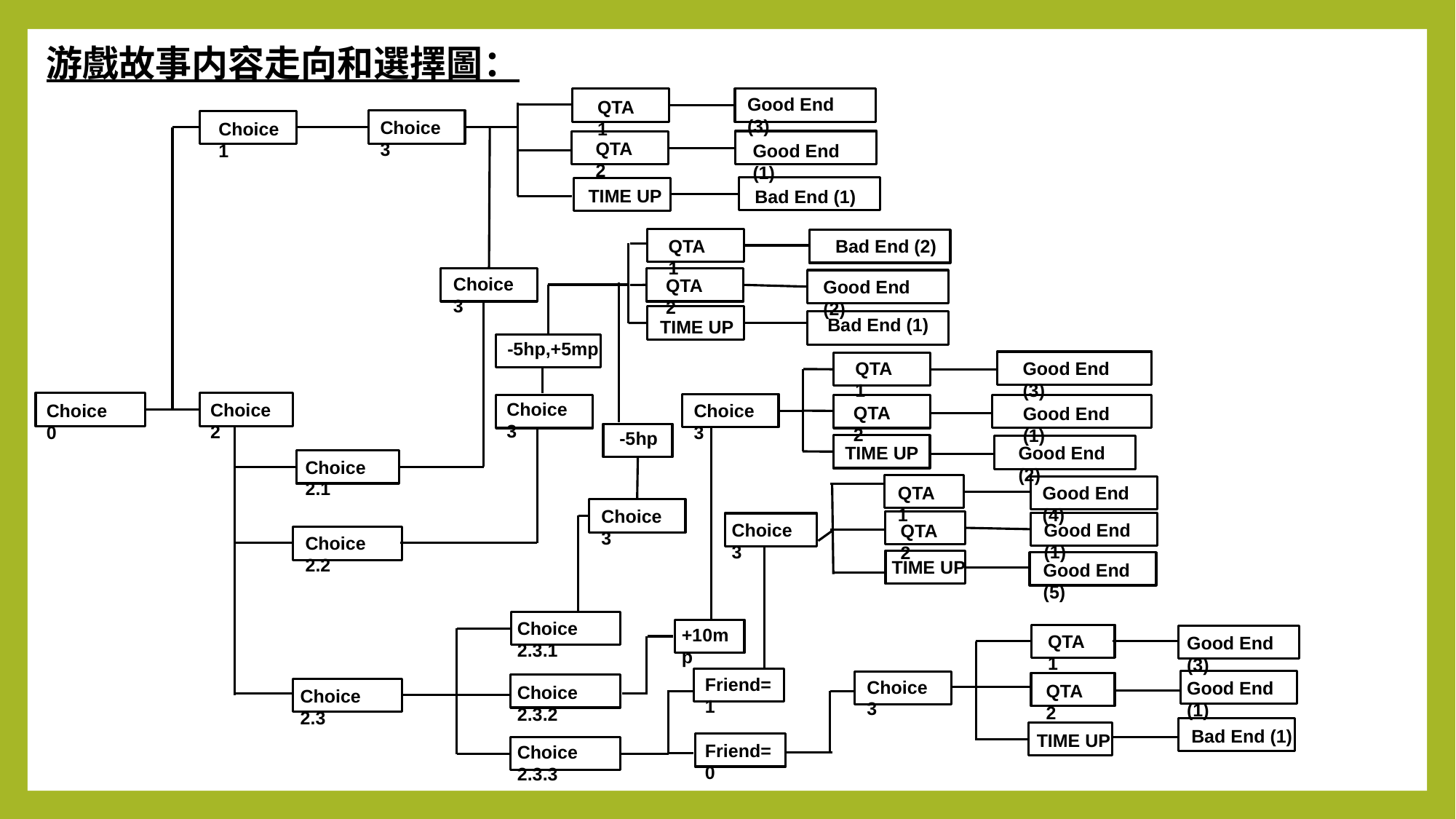

游戲故事内容走向和選擇圖：
Good End (3)

QTA 1

Choice 3

Choice 1

QTA 2
Good End (1)

TIME UP
Bad End (1)

Bad End (2)
QTA 1

Choice 3

QTA 2

Good End (2)

Bad End (1)
TIME UP

-5hp,+5mp

Good End (3)
v
QTA 1

Choice 3
Choice 2

Choice 3

Choice 0

QTA 2
Good End (1)
-5hp

v
Good End (2)
TIME UP

Choice 2.1

QTA 1

Good End (4)

Choice 3

Choice 3
Good End (1)
QTA 2
Choice 2.2

TIME UP

Good End (5)
Choice 2.3.1

+10mp

QTA 1

Good End (3)
Friend=1

Choice 3

Good End (1)

QTA 2

Choice 2.3.2

Choice 2.3

Bad End (1)

TIME UP
Friend=0

Choice 2.3.3